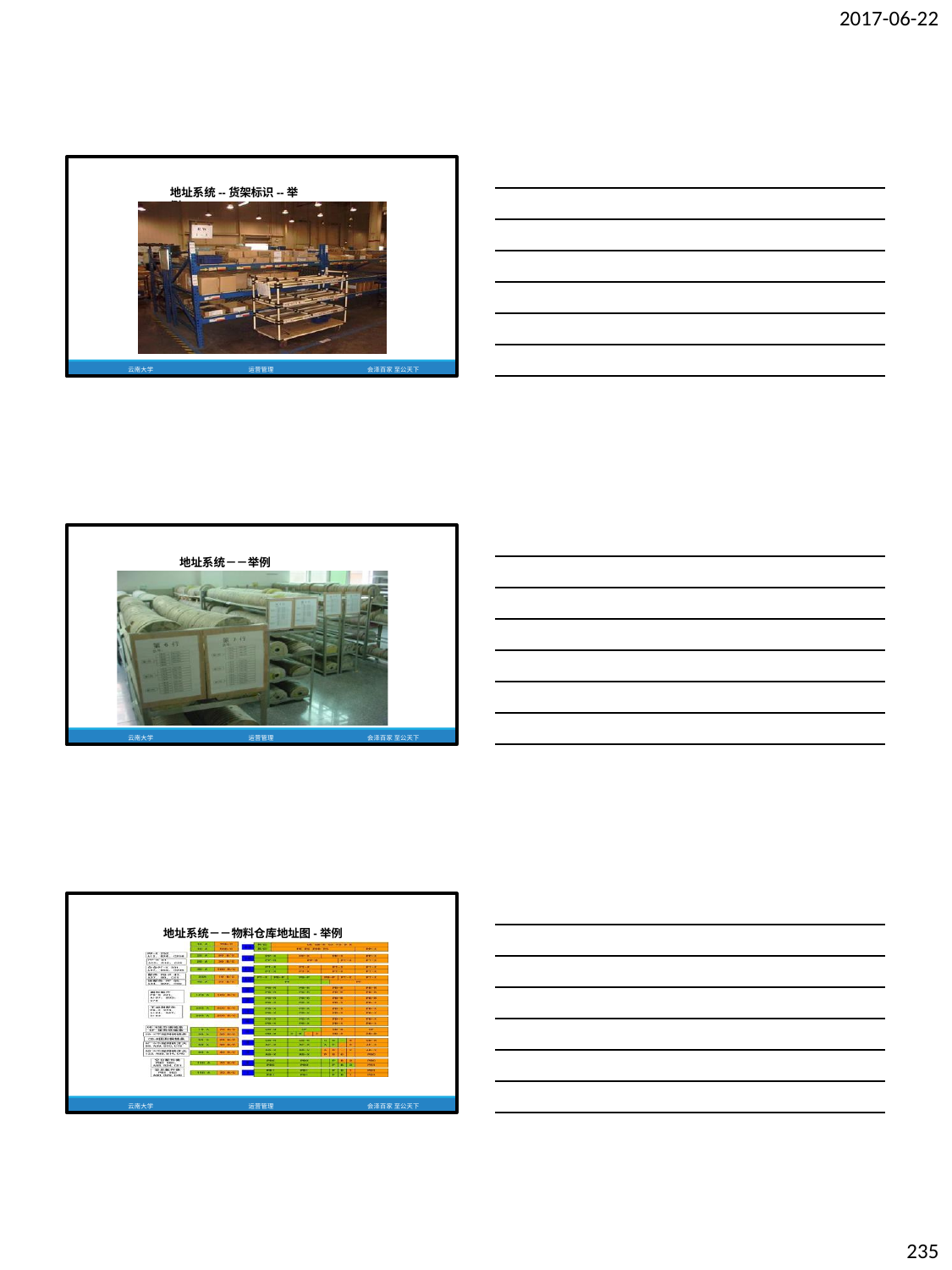

2017-06-22

地址系统--货架标识--举例1

云南大学
运营管理
会泽百家 至公天下

地址系统－－举例2

云南大学
运营管理
会泽百家 至公天下

地址系统－－物料仓库地址图-举例3

云南大学
运营管理
会泽百家 至公天下

235